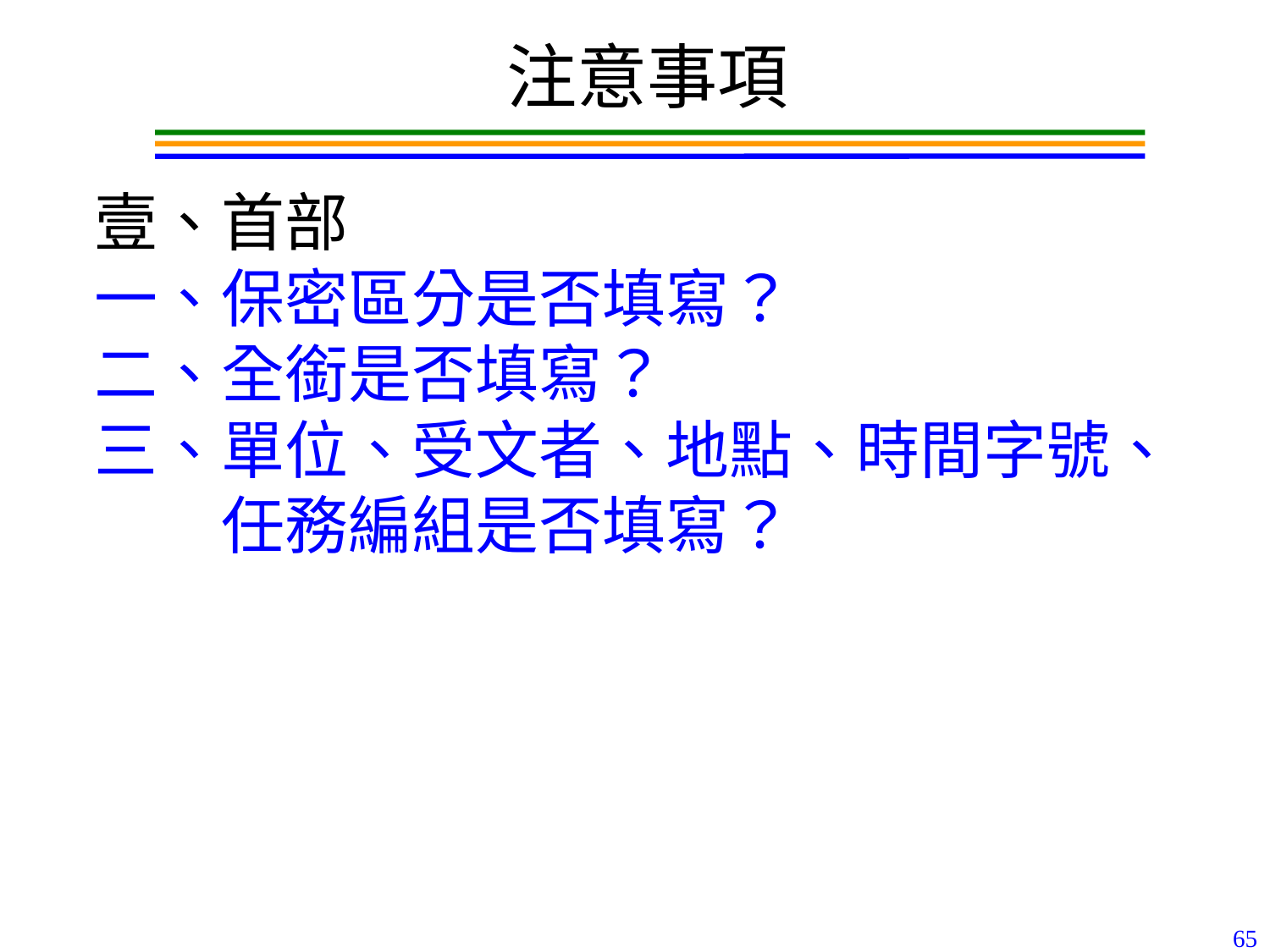

注意事項
壹、首部
一、保密區分是否填寫？
二、全銜是否填寫？
三、單位、受文者、地點、時間字號、
　　任務編組是否填寫？
65